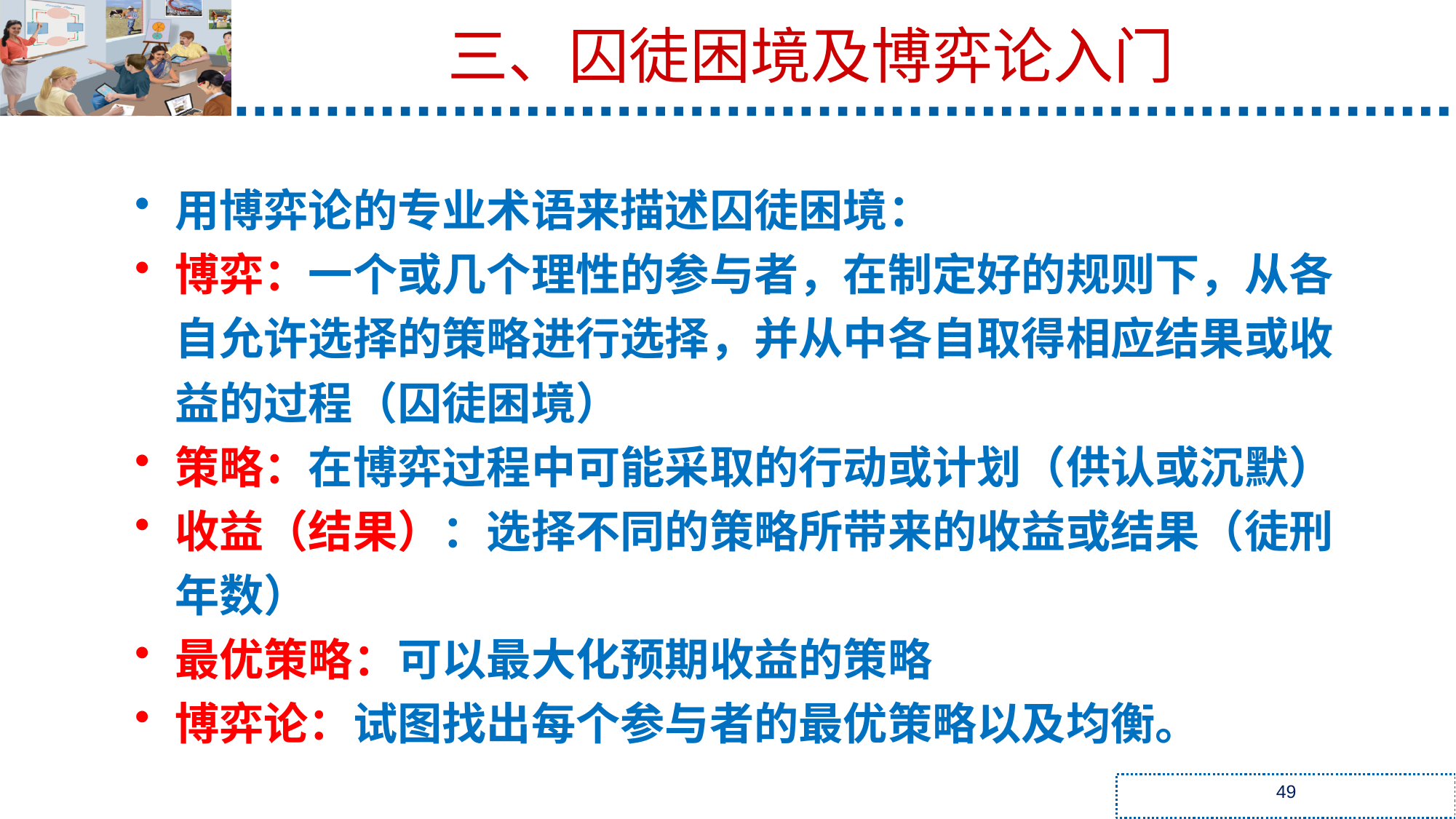

三、囚徒困境及博弈论入门

用博弈论的专业术语来描述囚徒困境：
博弈：一个或几个理性的参与者，在制定好的规则下，从各自允许选择的策略进行选择，并从中各自取得相应结果或收益的过程（囚徒困境）
策略：在博弈过程中可能采取的行动或计划（供认或沉默）
收益（结果）：选择不同的策略所带来的收益或结果（徒刑年数）
最优策略：可以最大化预期收益的策略
博弈论：试图找出每个参与者的最优策略以及均衡。

49